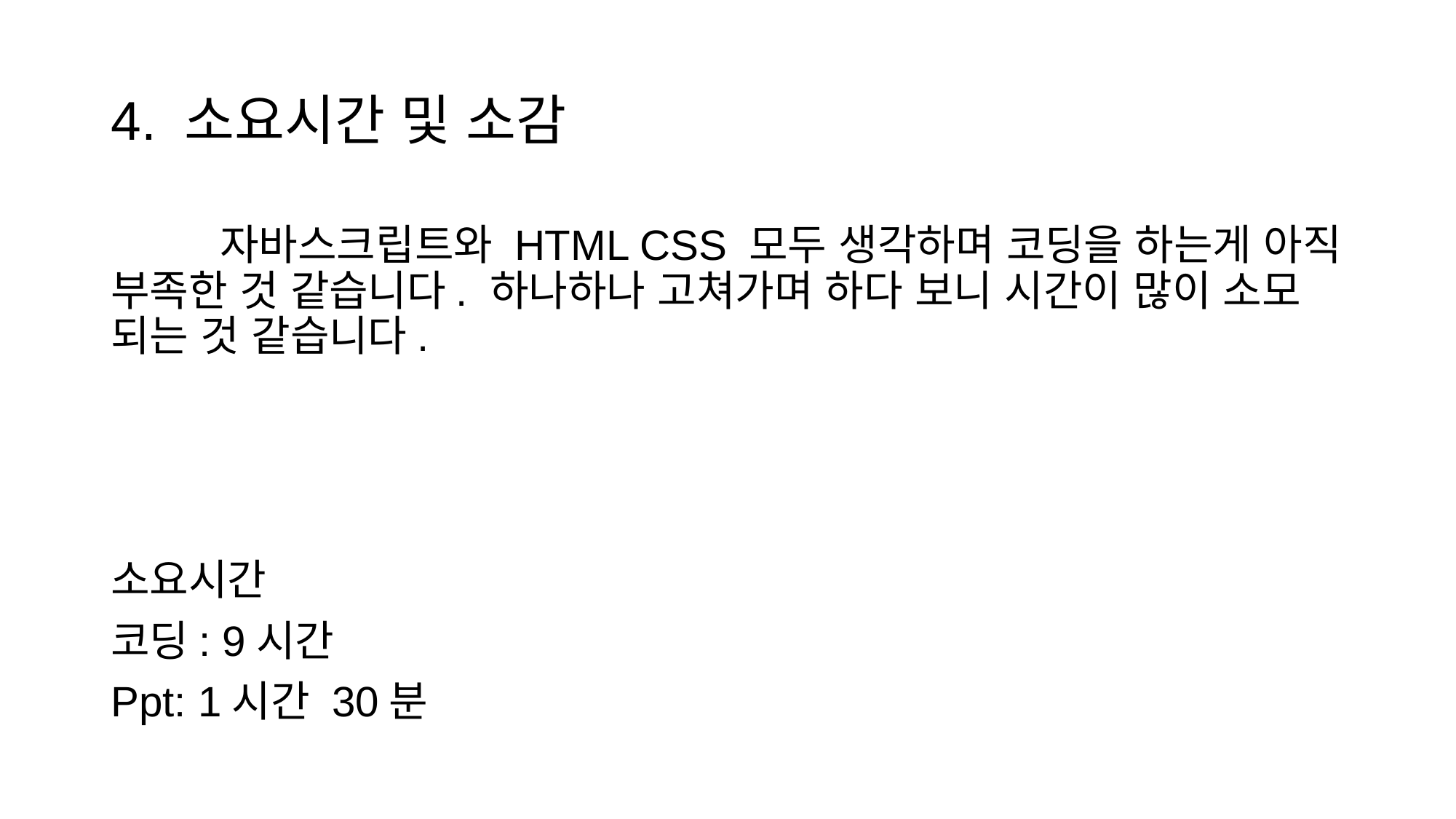

# 4. 소요시간 및 소감
	자바스크립트와 HTML CSS 모두 생각하며 코딩을 하는게 아직 부족한 것 같습니다. 하나하나 고쳐가며 하다 보니 시간이 많이 소모 되는 것 같습니다.

소요시간
코딩: 9시간
Ppt: 1시간 30분